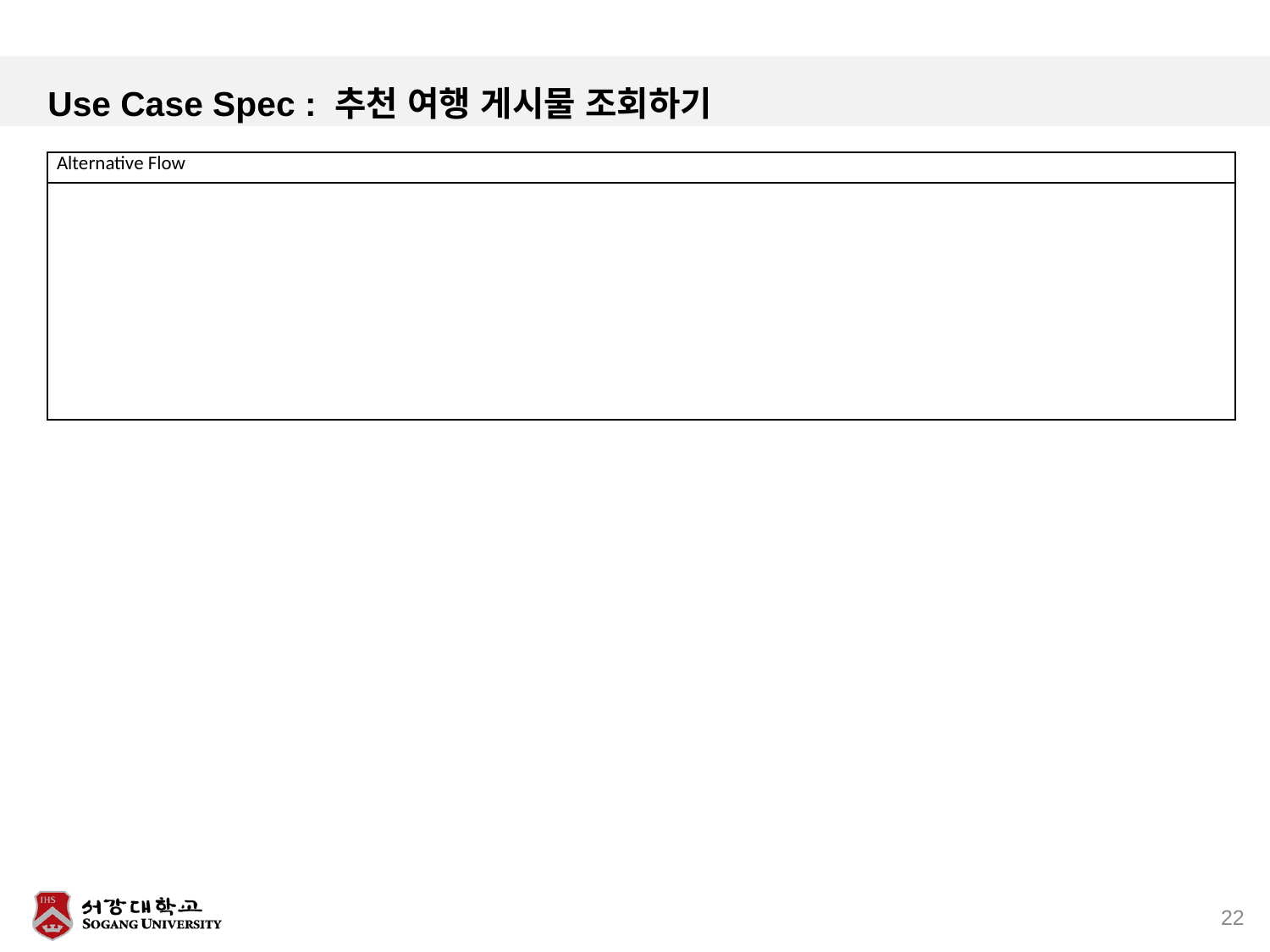

# Use Case Spec : 추천 여행 게시물 조회하기
| Alternative Flow |
| --- |
|  |
22